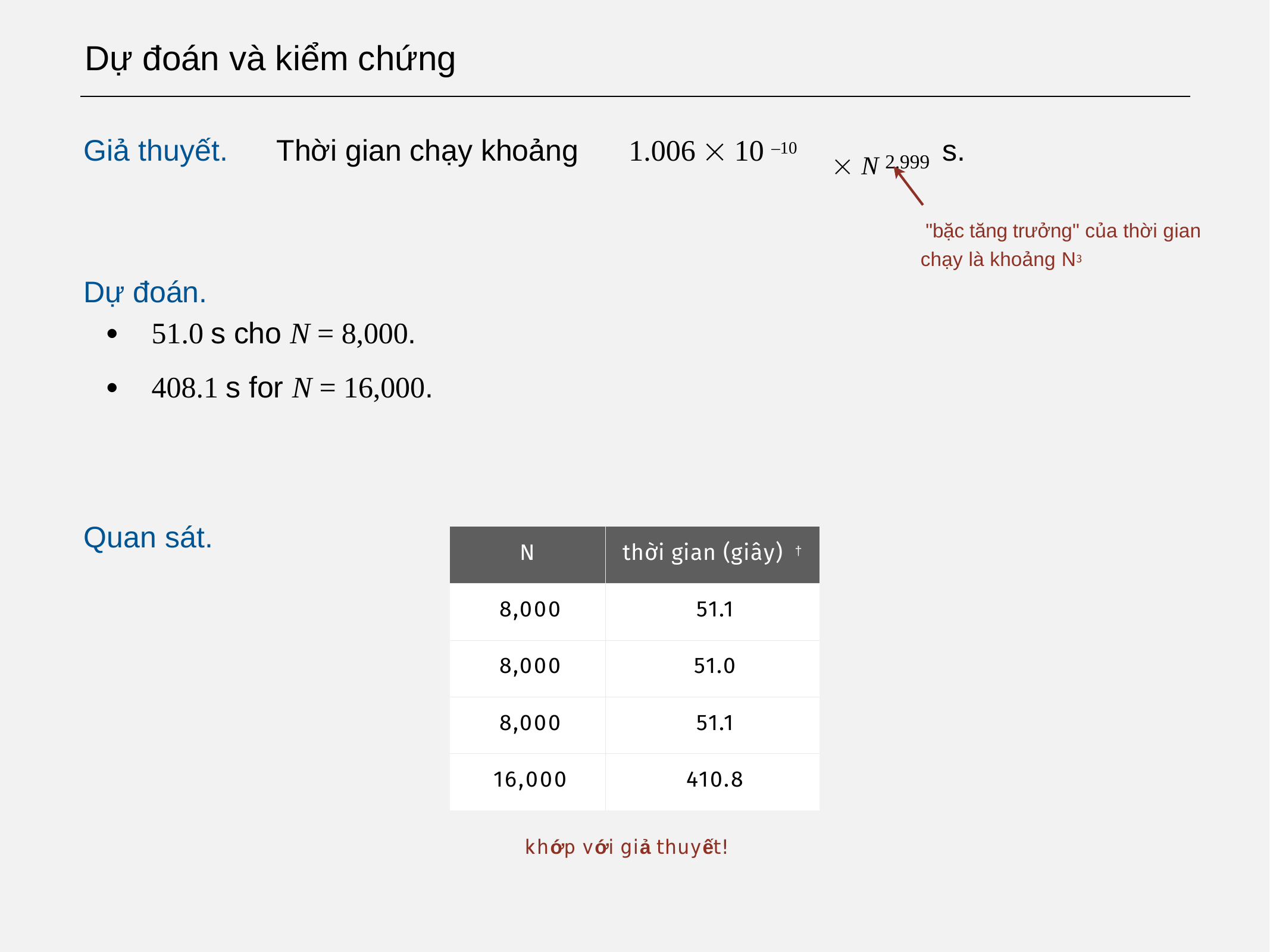

# Dự đoán và kiểm chứng
× N 2.999
Giả thuyết.	Thời gian chạy khoảng      1.006 × 10 –10
s.

"bặc tăng trưởng" của thời gian chạy là khoảng N3
Dự đoán.
・51.0 s cho N = 8,000.
・408.1 s for N = 16,000.
Quan sát.
| N | thời gian (giây) † |
| --- | --- |
| 8,000 | 51.1 |
| 8,000 | 51.0 |
| 8,000 | 51.1 |
| 16,000 | 410.8 |
khớp với giả thuyết!
19